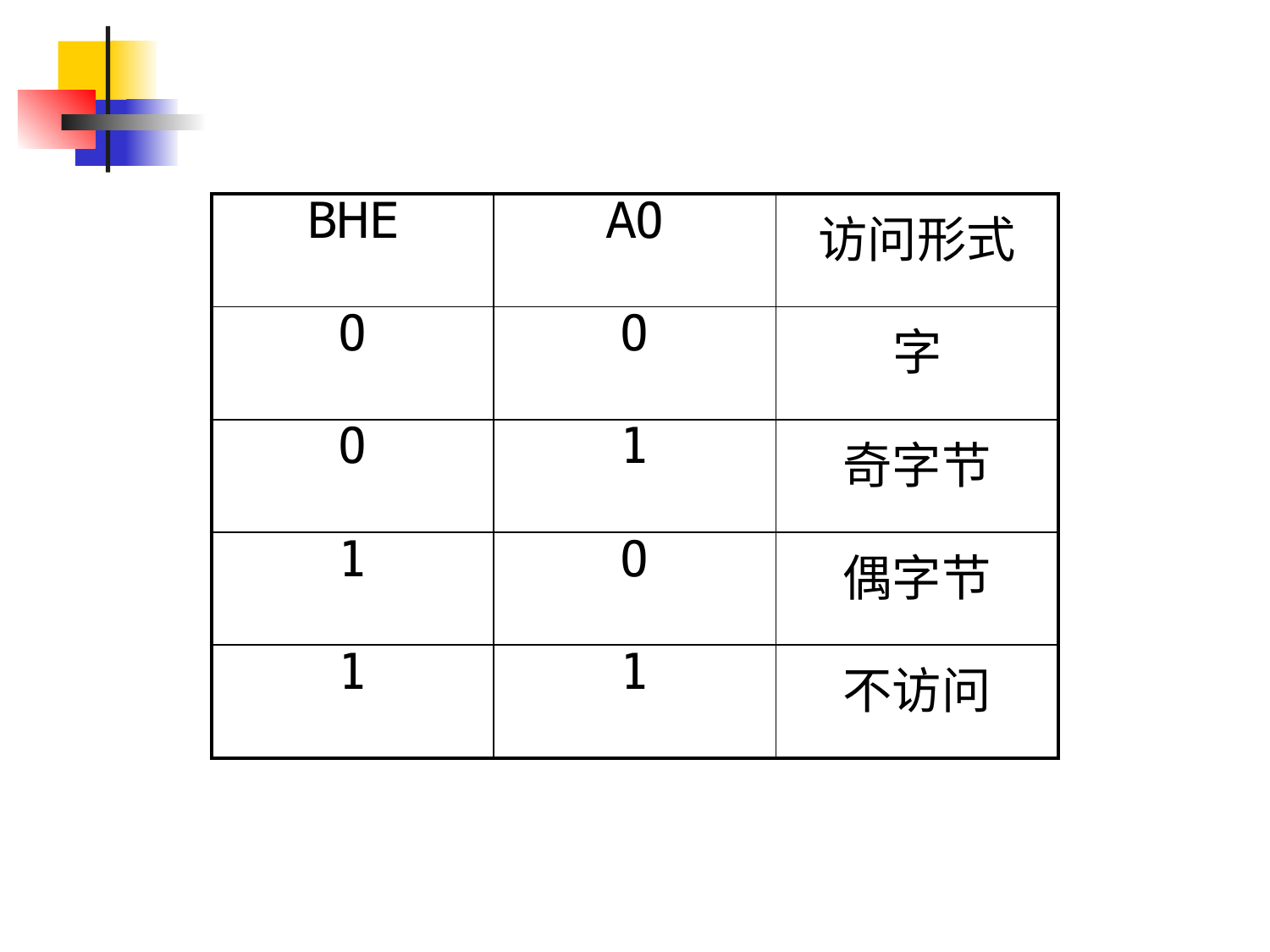

| BHE | A0 | 访问形式 |
| --- | --- | --- |
| 0 | 0 | 字 |
| 0 | 1 | 奇字节 |
| 1 | 0 | 偶字节 |
| 1 | 1 | 不访问 |